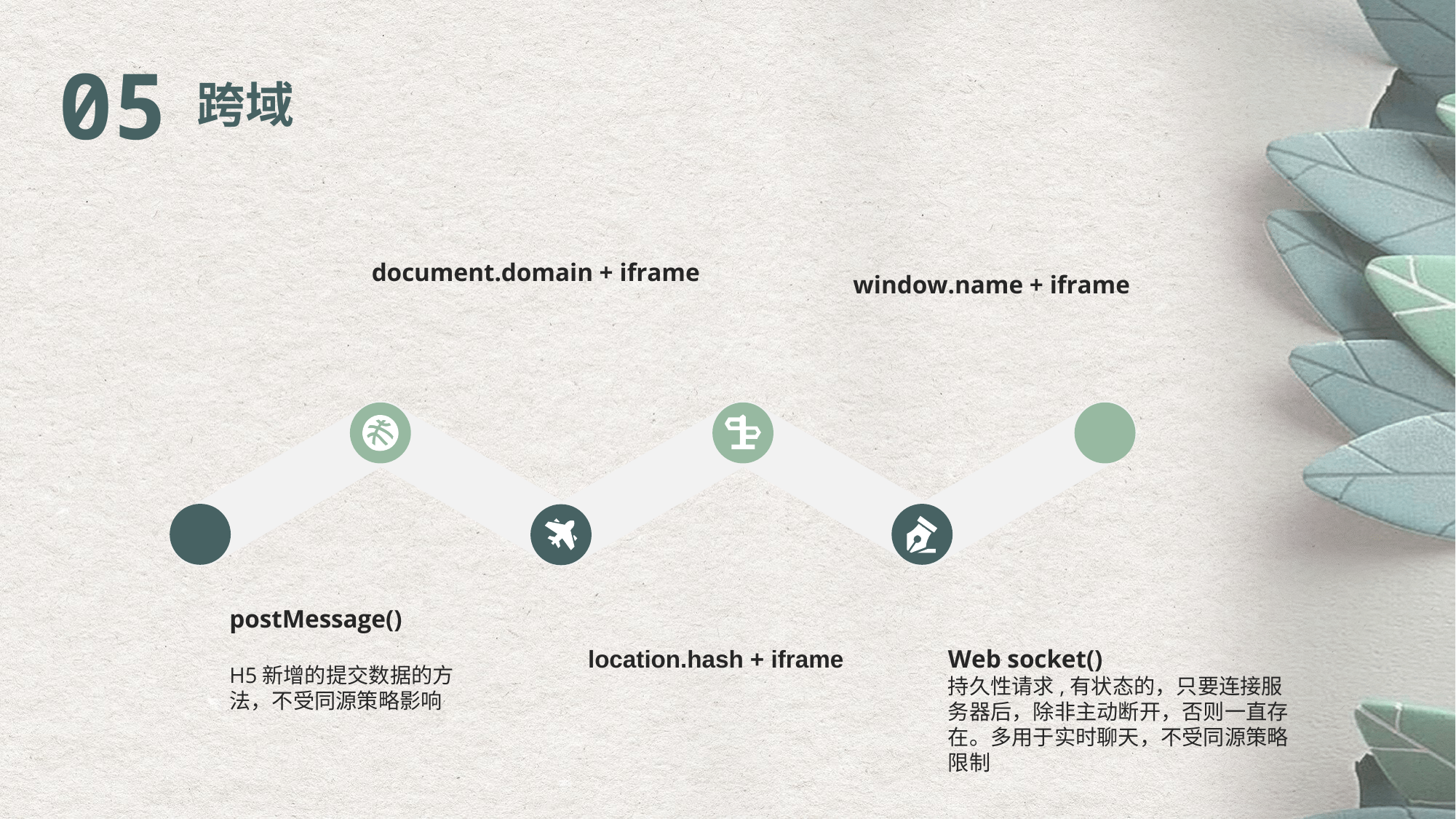

05
跨域
document.domain + iframe
window.name + iframe

postMessage()
H5新增的提交数据的方法，不受同源策略影响
location.hash + iframe
Web socket()
持久性请求,有状态的，只要连接服务器后，除非主动断开，否则一直存在。多用于实时聊天，不受同源策略限制